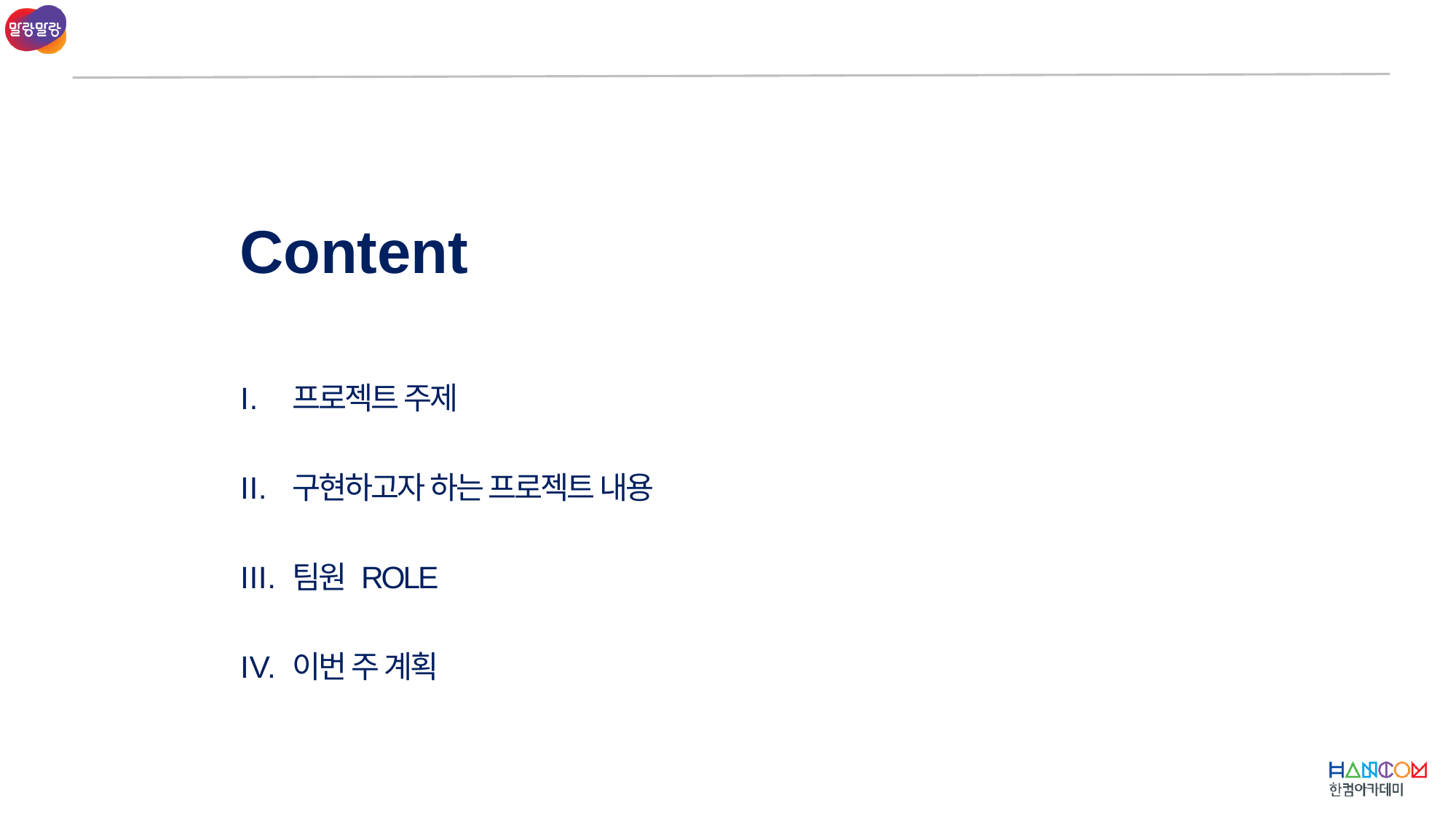

Content
프로젝트 주제
구현하고자 하는 프로젝트 내용
팀원 ROLE
이번 주 계획